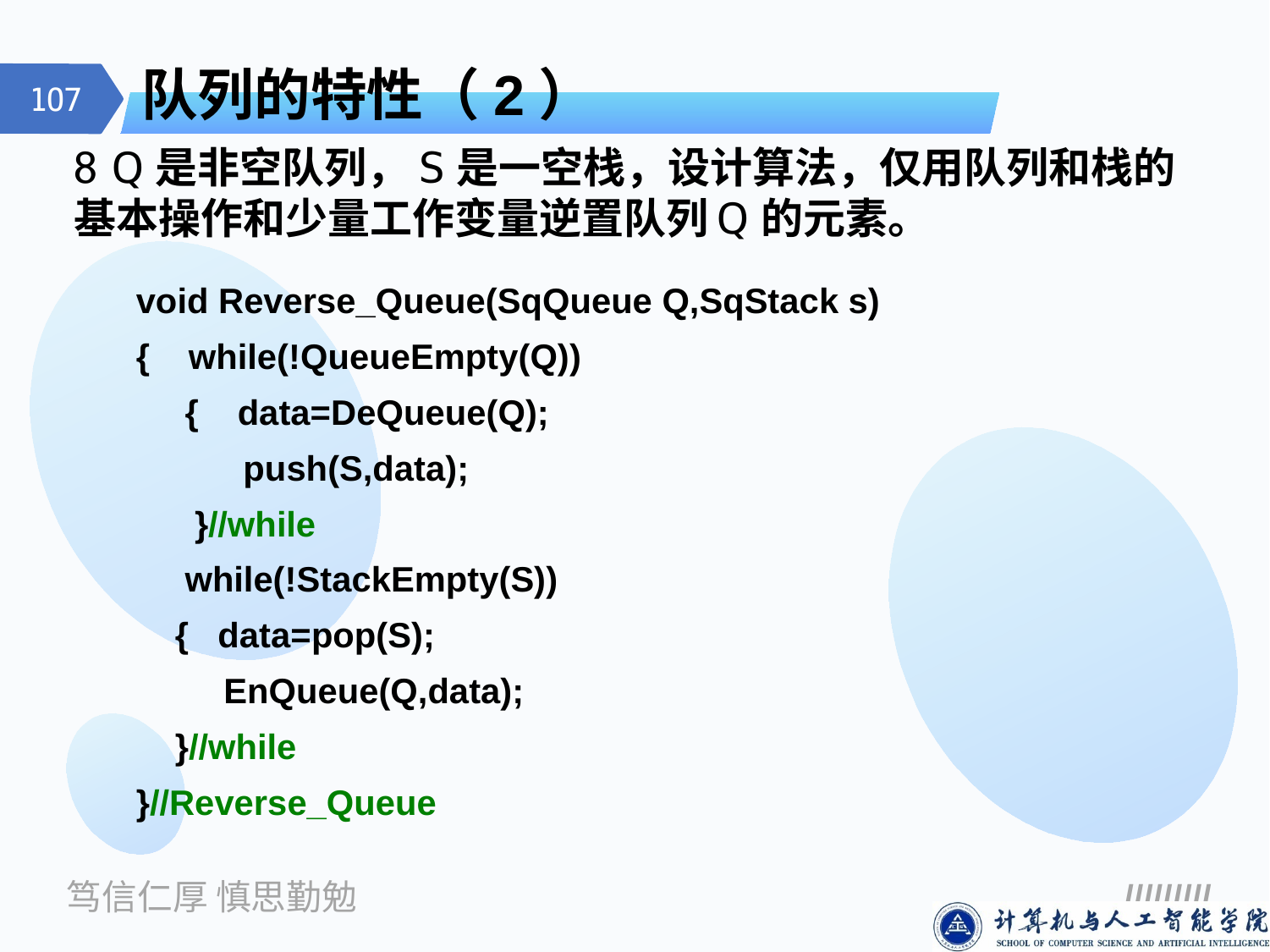

# 队列的特性（2）
8 Q是非空队列，S是一空栈，设计算法，仅用队列和栈的基本操作和少量工作变量逆置队列Q的元素。
void Reverse_Queue(SqQueue Q,SqStack s)
{    while(!QueueEmpty(Q))
     {    data=DeQueue(Q);
           push(S,data);
      }//while
     while(!StackEmpty(S))
    {   data=pop(S);
         EnQueue(Q,data);
    }//while
}//Reverse_Queue